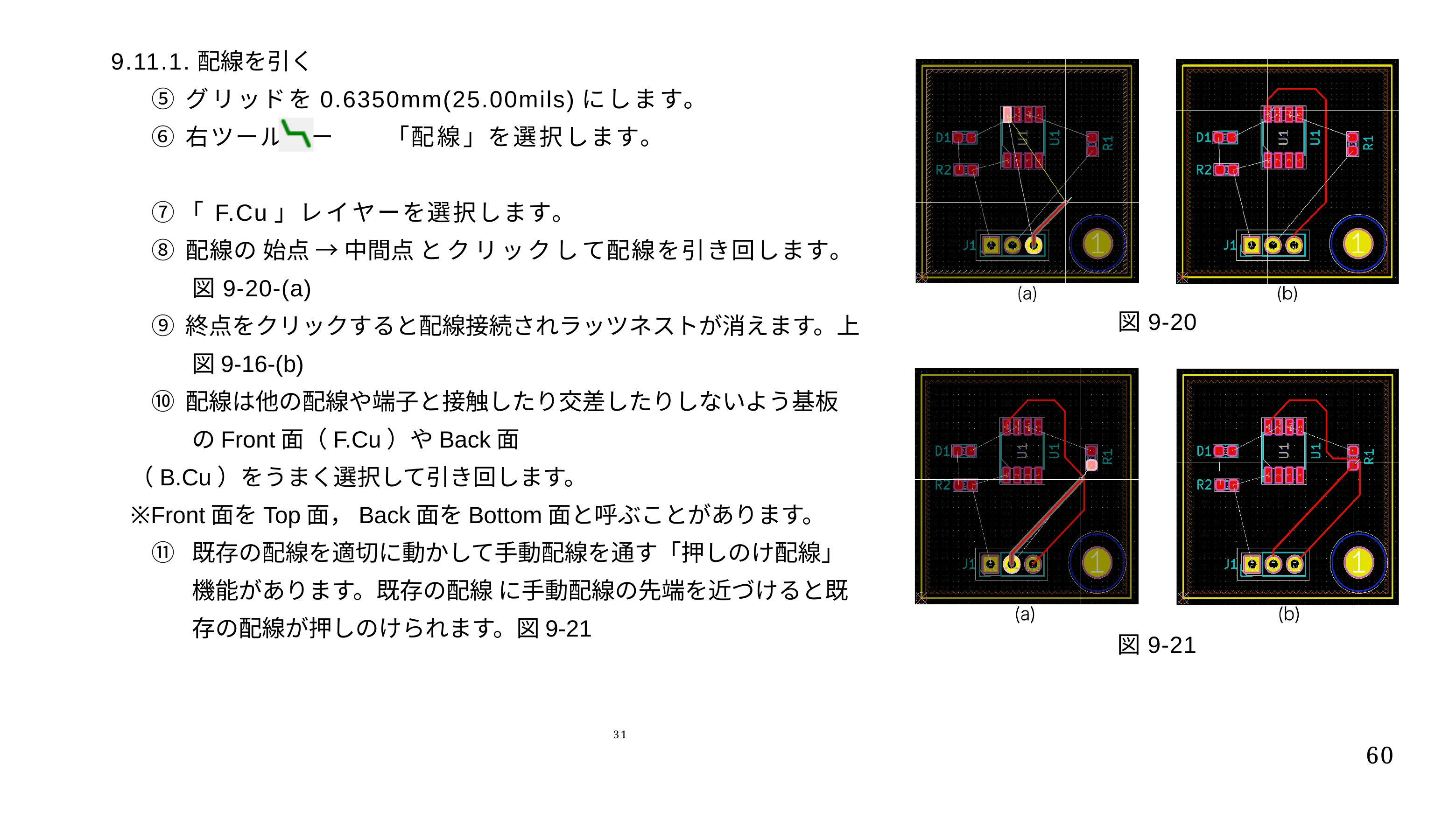

9.11.1.配線を引く
⑤ グリッドを0.6350mm(25.00mils)にします。
⑥ 右ツールバー　　「配線」を選択します。

⑦「F.Cu」レイヤーを選択します。
⑧ 配線の 始点 → 中間点 とクリックして配線を引き回します。図9-20-(a)
⑨ 終点をクリックすると配線接続されラッツネストが消えます。上図9-16-(b)
⑩ 配線は他の配線や端子と接触したり交差したりしないよう基板のFront面（F.Cu）やBack面
（B.Cu）をうまく選択して引き回します。
※ Front面をTop面，Back面をBottom面と呼ぶことがあります。
⑪	既存の配線を適切に動かして手動配線を通す「押しのけ配線」機能があります。既存の配線 に手動配線の先端を近づけると既存の配線が押しのけられます。図9-21

図9-20

図9-21
31
60